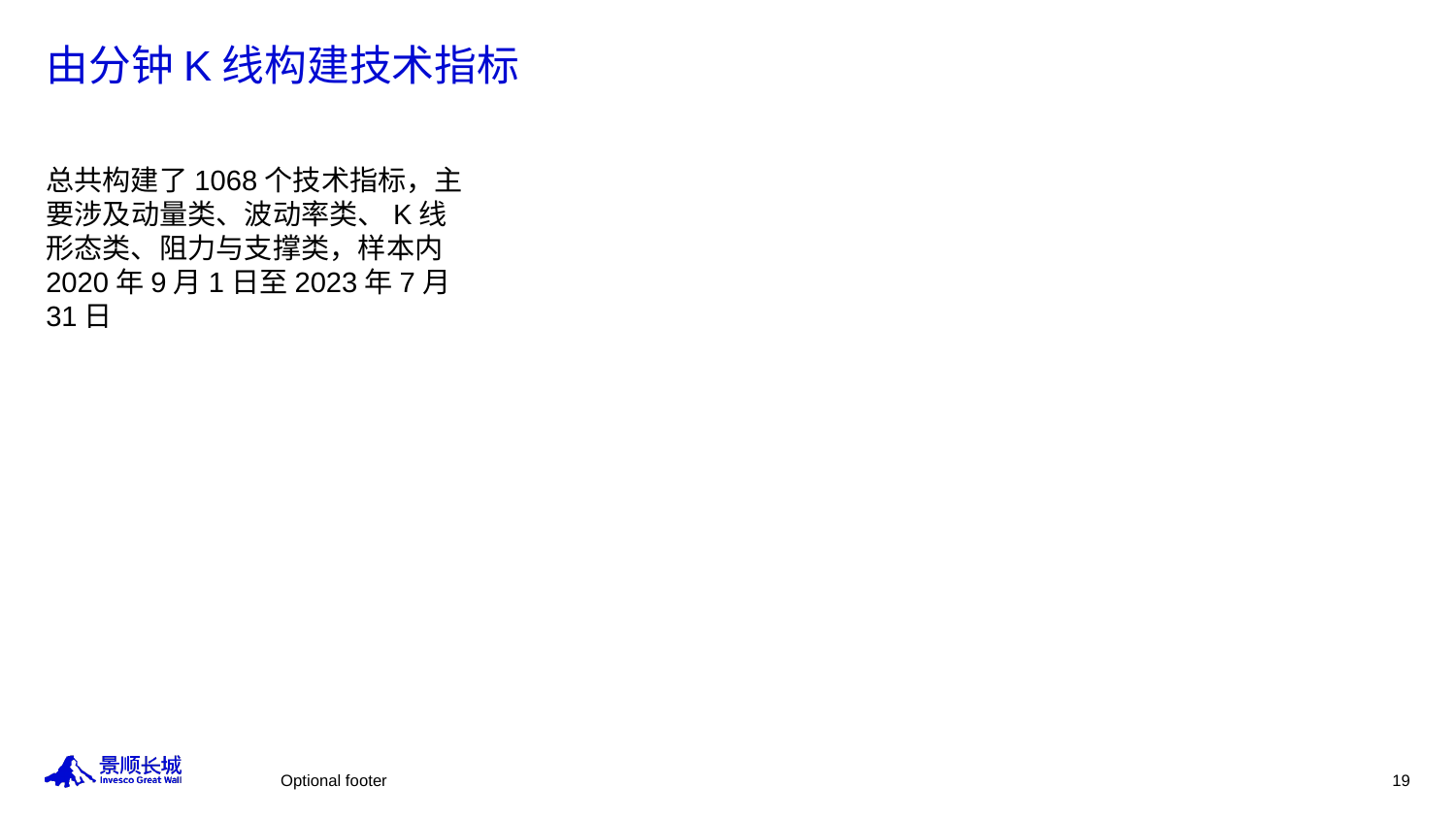

# 由分钟K线构建技术指标
总共构建了1068个技术指标，主要涉及动量类、波动率类、K线形态类、阻力与支撑类，样本内2020年9月1日至2023年7月31日

Optional footer
19